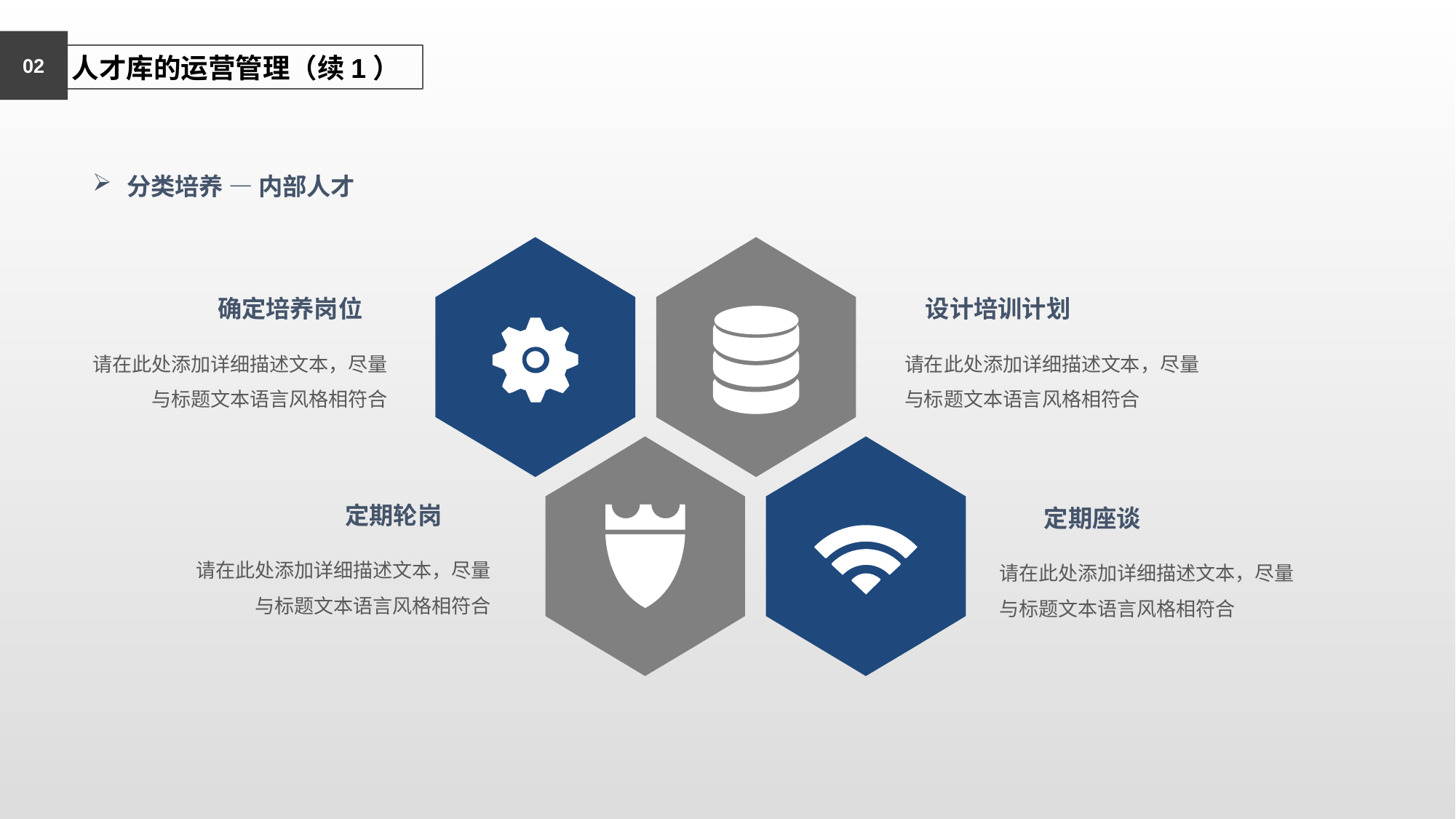

02
  人才库的运营管理（续1）
分类培养 — 内部人才

设计培训计划
确定培养岗位
请在此处添加详细描述文本，尽量与标题文本语言风格相符合
请在此处添加详细描述文本，尽量与标题文本语言风格相符合
定期轮岗
定期座谈
请在此处添加详细描述文本，尽量与标题文本语言风格相符合
请在此处添加详细描述文本，尽量与标题文本语言风格相符合